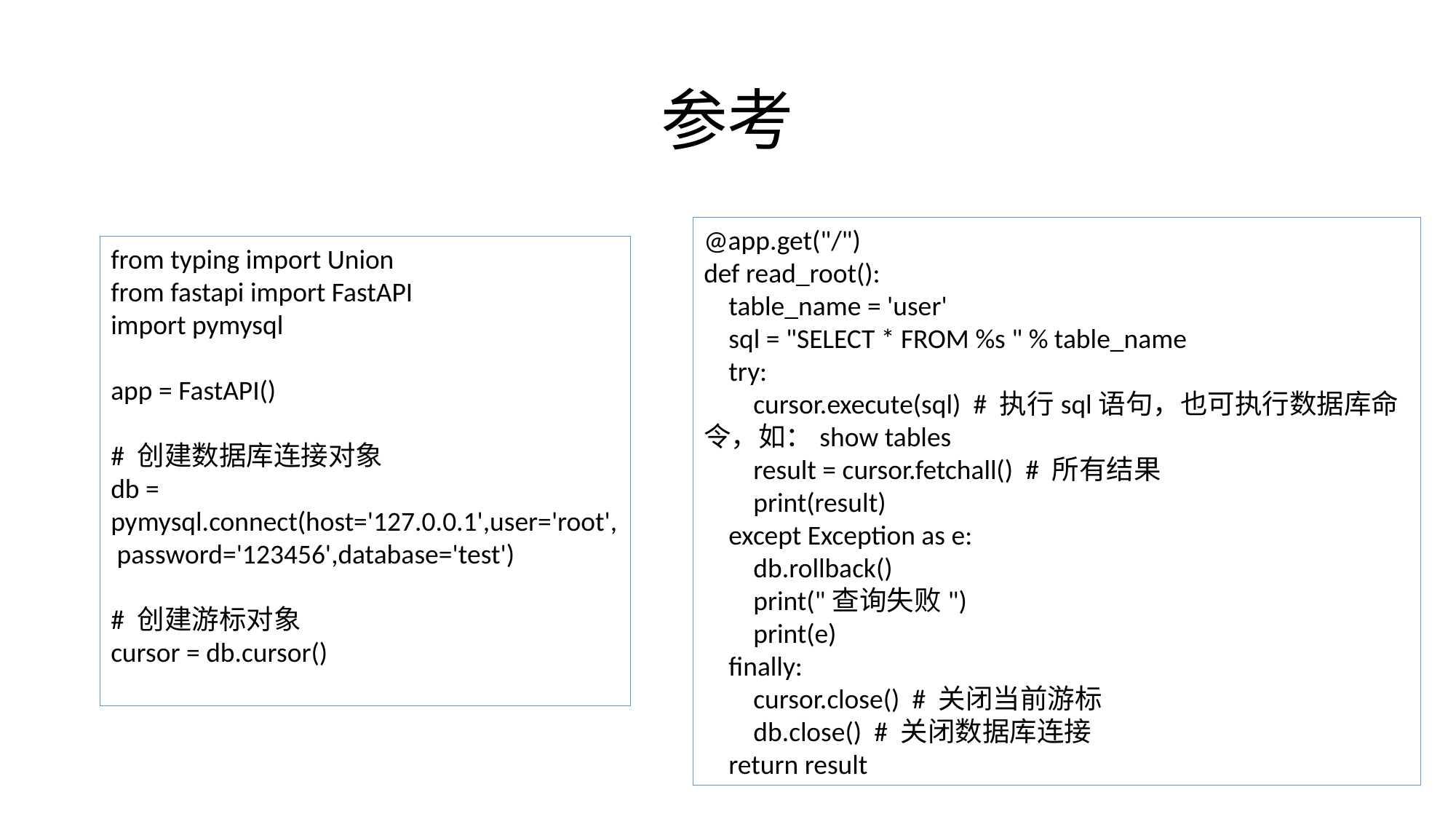

# 参考
@app.get("/")
def read_root():
    table_name = 'user'
    sql = "SELECT * FROM %s " % table_name
    try:
        cursor.execute(sql)  # 执行sql语句，也可执行数据库命令，如：show tables
        result = cursor.fetchall()  # 所有结果
        print(result)
    except Exception as e:
        db.rollback()
        print("查询失败")
        print(e)
    finally:
        cursor.close()  # 关闭当前游标
        db.close()  # 关闭数据库连接
    return result
from typing import Union
from fastapi import FastAPI
import pymysql

app = FastAPI()

# 创建数据库连接对象
db = pymysql.connect(host='127.0.0.1',user='root', password='123456',database='test')

# 创建游标对象
cursor = db.cursor()